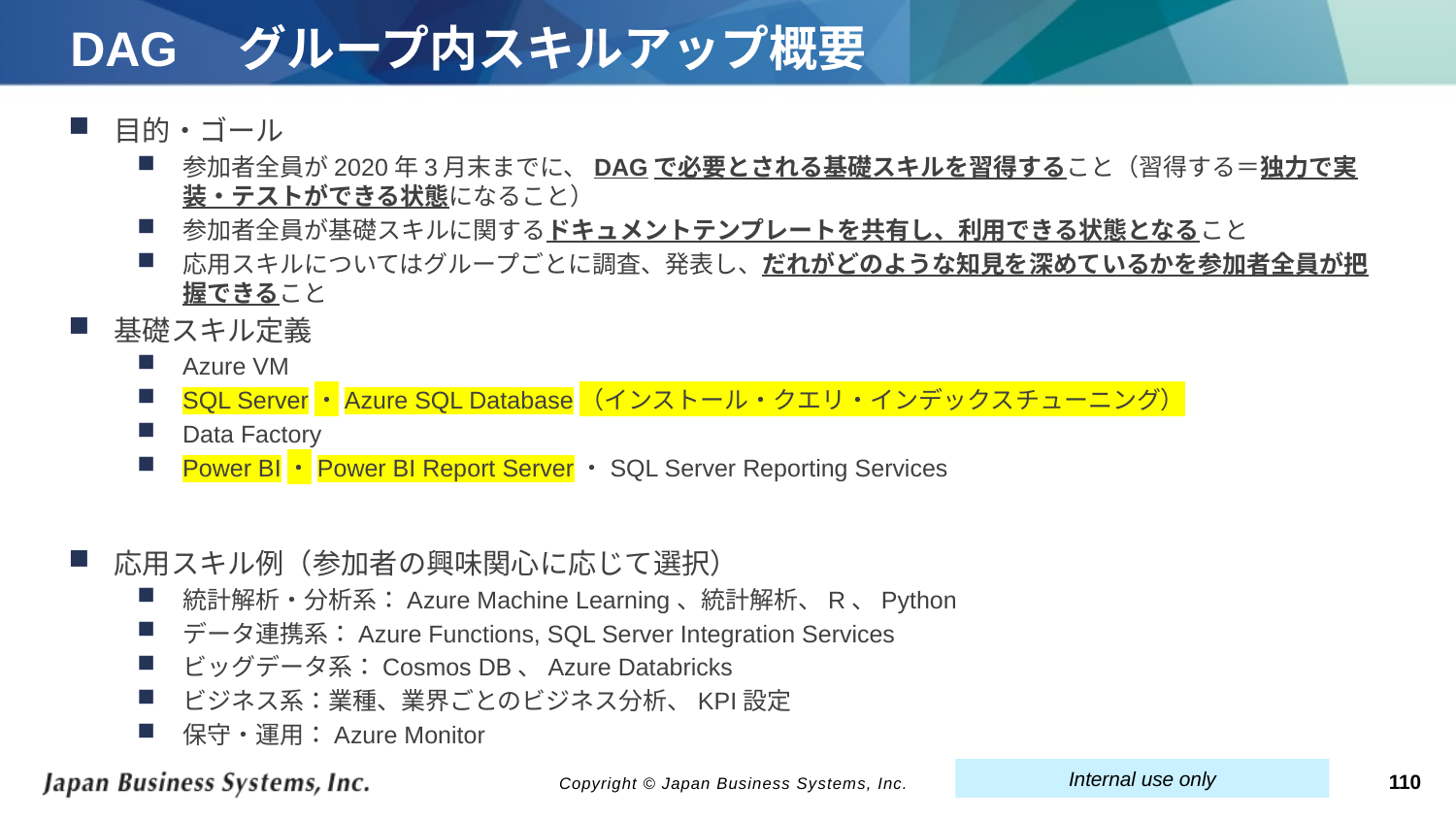

# DAG　グループ内スキルアップ概要
目的・ゴール
参加者全員が2020年3月末までに、DAGで必要とされる基礎スキルを習得すること（習得する＝独力で実装・テストができる状態になること）
参加者全員が基礎スキルに関するドキュメントテンプレートを共有し、利用できる状態となること
応用スキルについてはグループごとに調査、発表し、だれがどのような知見を深めているかを参加者全員が把握できること
基礎スキル定義
Azure VM
SQL Server・Azure SQL Database（インストール・クエリ・インデックスチューニング）
Data Factory
Power BI・Power BI Report Server・SQL Server Reporting Services

応用スキル例（参加者の興味関心に応じて選択）
統計解析・分析系：Azure Machine Learning、統計解析、R、Python
データ連携系：Azure Functions, SQL Server Integration Services
ビッグデータ系：Cosmos DB、Azure Databricks
ビジネス系：業種、業界ごとのビジネス分析、KPI設定
保守・運用：Azure Monitor